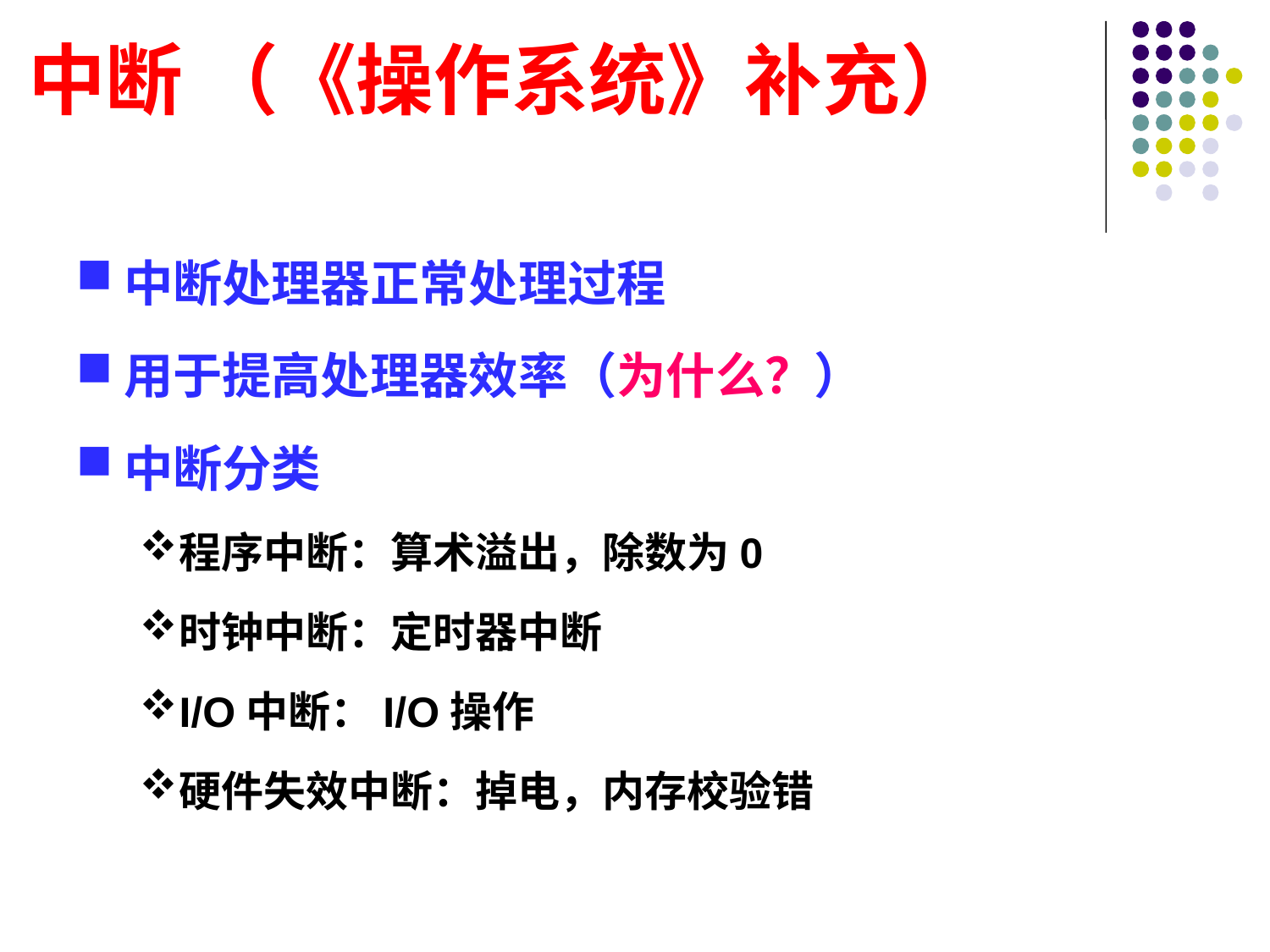

# 中断 （《操作系统》补充）
中断处理器正常处理过程
用于提高处理器效率（为什么？）
中断分类
程序中断：算术溢出，除数为0
时钟中断：定时器中断
I/O中断：I/O操作
硬件失效中断：掉电，内存校验错